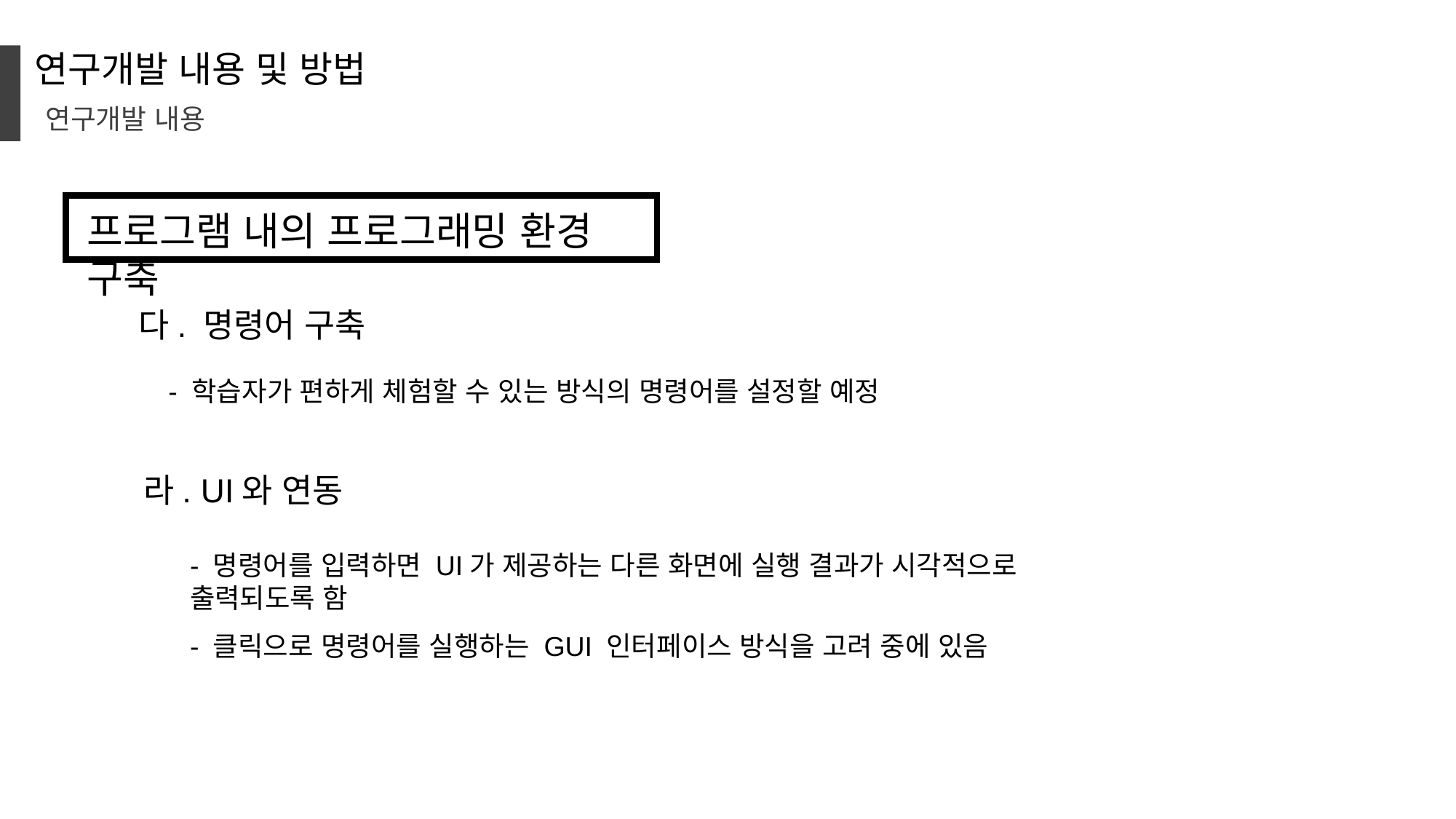

연구개발 내용 및 방법

연구개발 내용

프로그램 내의 프로그래밍 환경 구축
다. 명령어 구축
- 학습자가 편하게 체험할 수 있는 방식의 명령어를 설정할 예정
라. UI와 연동
- 명령어를 입력하면 UI가 제공하는 다른 화면에 실행 결과가 시각적으로 출력되도록 함
- 클릭으로 명령어를 실행하는 GUI 인터페이스 방식을 고려 중에 있음